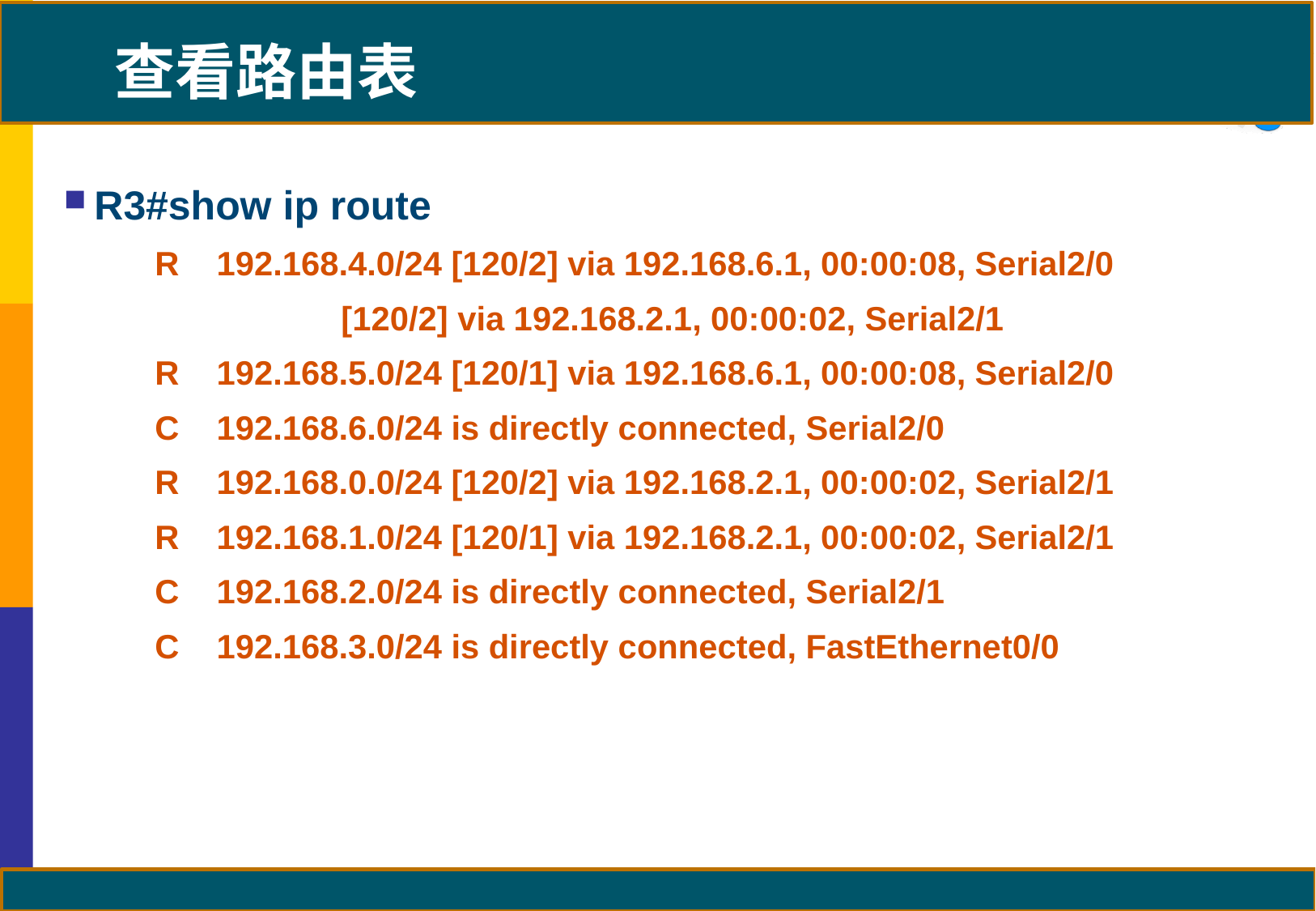

# 查看路由表
R3#show ip route
R    192.168.4.0/24 [120/2] via 192.168.6.1, 00:00:08, Serial2/0
                    [120/2] via 192.168.2.1, 00:00:02, Serial2/1
R    192.168.5.0/24 [120/1] via 192.168.6.1, 00:00:08, Serial2/0
C    192.168.6.0/24 is directly connected, Serial2/0
R    192.168.0.0/24 [120/2] via 192.168.2.1, 00:00:02, Serial2/1
R    192.168.1.0/24 [120/1] via 192.168.2.1, 00:00:02, Serial2/1
C    192.168.2.0/24 is directly connected, Serial2/1
C    192.168.3.0/24 is directly connected, FastEthernet0/0